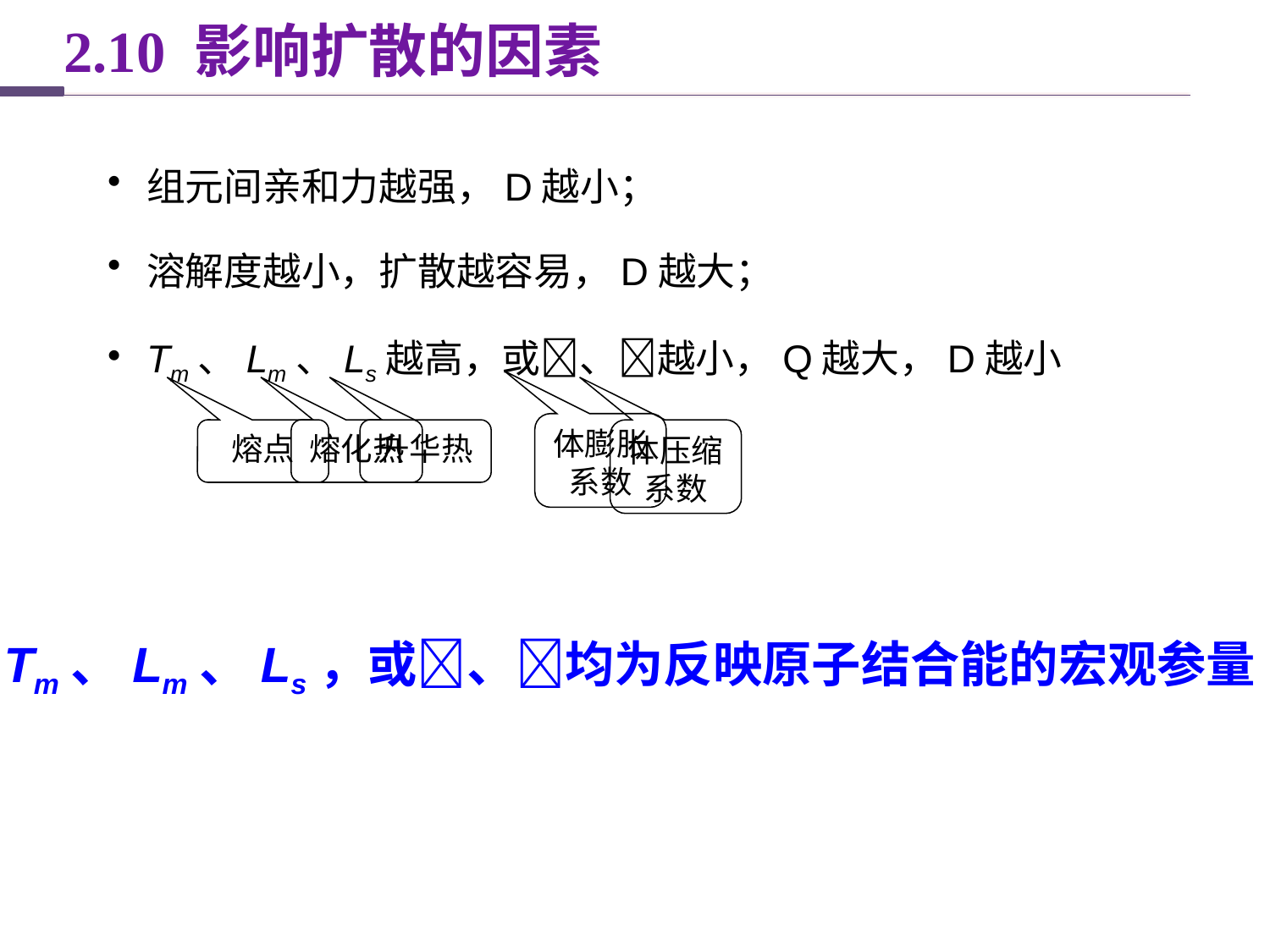

2.10 影响扩散的因素
组元间亲和力越强，D越小；
溶解度越小，扩散越容易，D越大；
Tm、Lm、Ls越高，或α、κ越小，Q越大，D越小
体膨胀系数
熔点
熔化热
升华热
体压缩系数
Tm、Lm、Ls，或α、κ均为反映原子结合能的宏观参量